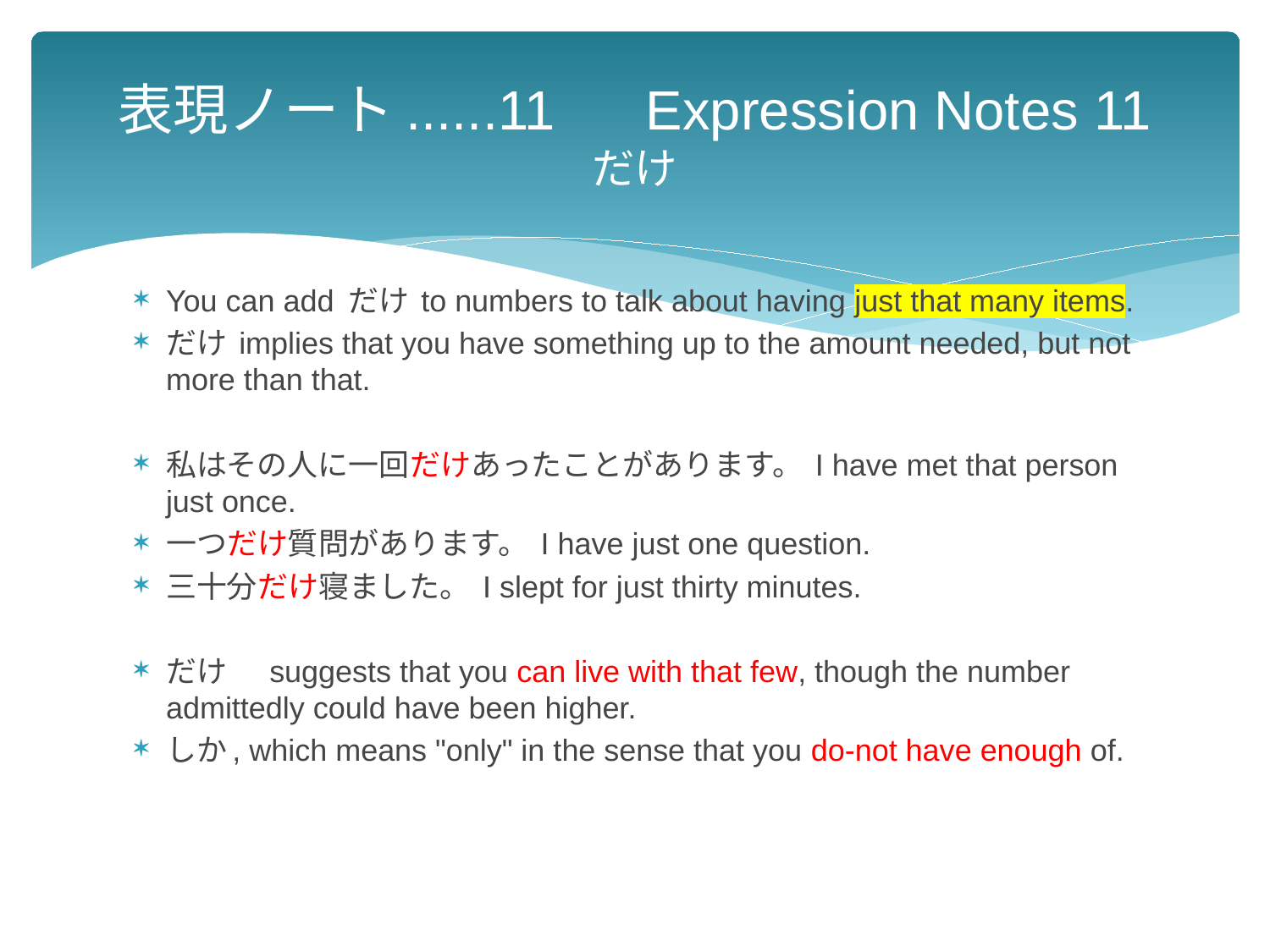

# 表現ノート......11　 Expression Notes 11 だけ
You can add だけ to numbers to talk about having just that many items.
だけ implies that you have something up to the amount needed, but not more than that.

私はその人に一回だけあったことがあります。 I have met that person just once.
一つだけ質問があります。 I have just one question.
三十分だけ寝ました。 I slept for just thirty minutes.

だけ　 suggests that you can live with that few, though the number admittedly could have been higher.
しか, which means "only" in the sense that you do-not have enough of.